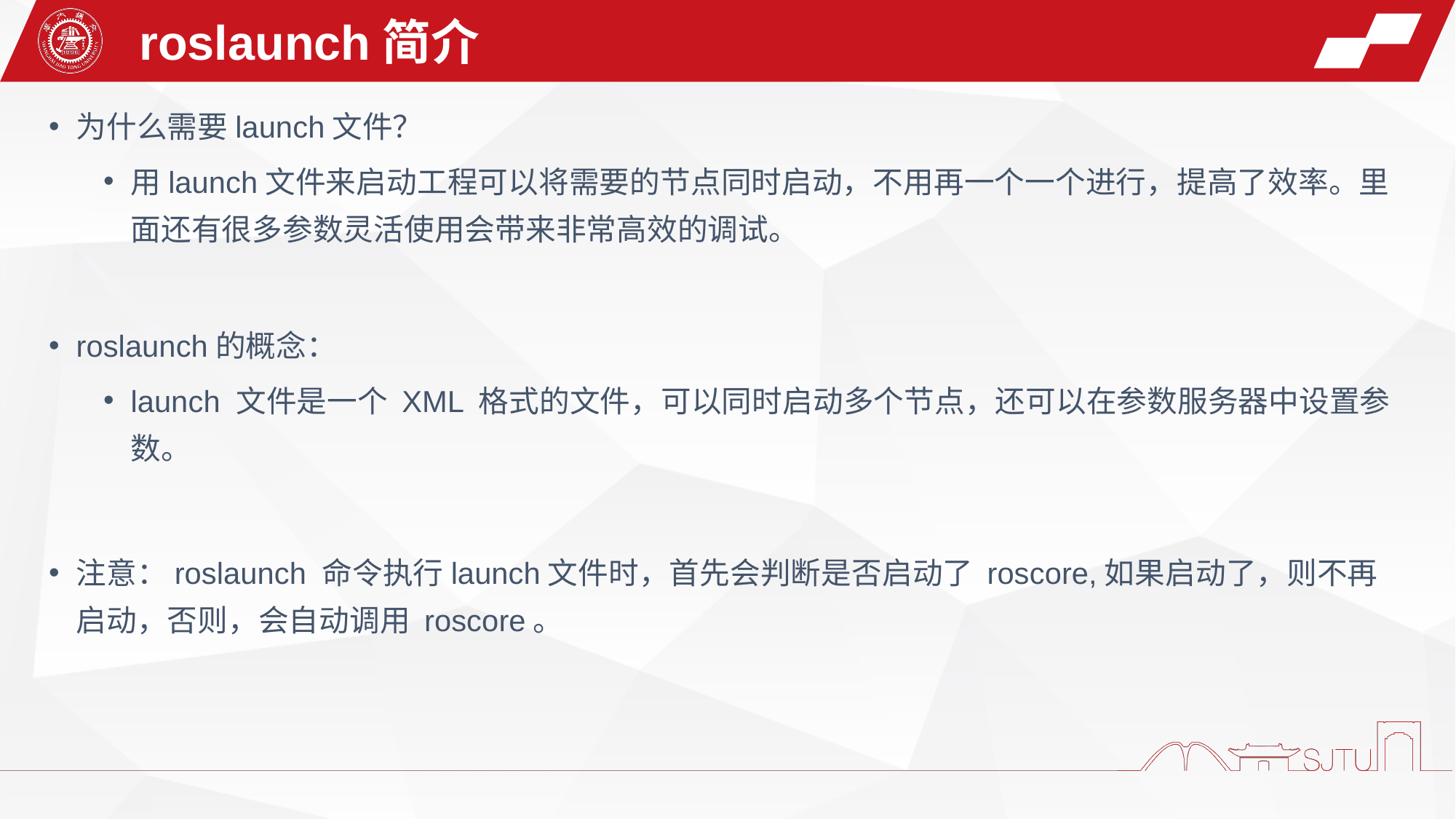

roslaunch简介
为什么需要launch文件？
用launch文件来启动工程可以将需要的节点同时启动，不用再一个一个进行，提高了效率。里面还有很多参数灵活使用会带来非常高效的调试。

roslaunch的概念：
launch 文件是一个 XML 格式的文件，可以同时启动多个节点，还可以在参数服务器中设置参数。

注意：roslaunch 命令执行launch文件时，首先会判断是否启动了 roscore,如果启动了，则不再启动，否则，会自动调用 roscore。